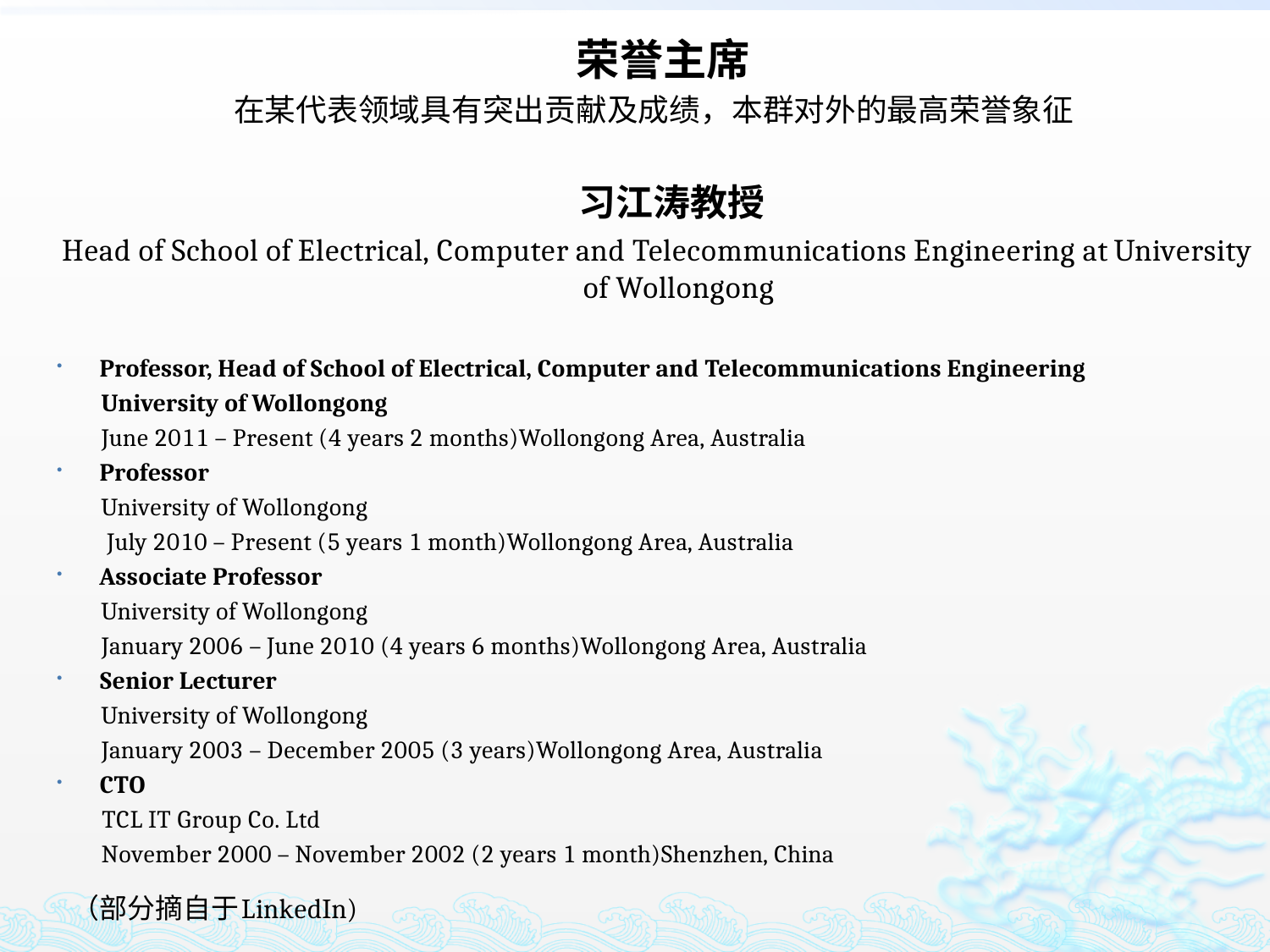

荣誉主席
在某代表领域具有突出贡献及成绩，本群对外的最高荣誉象征

    习江涛教授
Head of School of Electrical, Computer and Telecommunications Engineering at University of Wollongong

Professor, Head of School of Electrical, Computer and Telecommunications Engineering
        University of Wollongong
        June 2011 – Present (4 years 2 months)Wollongong Area, Australia
Professor
        University of Wollongong
         July 2010 – Present (5 years 1 month)Wollongong Area, Australia
Associate Professor
        University of Wollongong
        January 2006 – June 2010 (4 years 6 months)Wollongong Area, Australia
Senior Lecturer
        University of Wollongong
        January 2003 – December 2005 (3 years)Wollongong Area, Australia
CTO
        TCL IT Group Co. Ltd
        November 2000 – November 2002 (2 years 1 month)Shenzhen, China

  （部分摘自于LinkedIn)